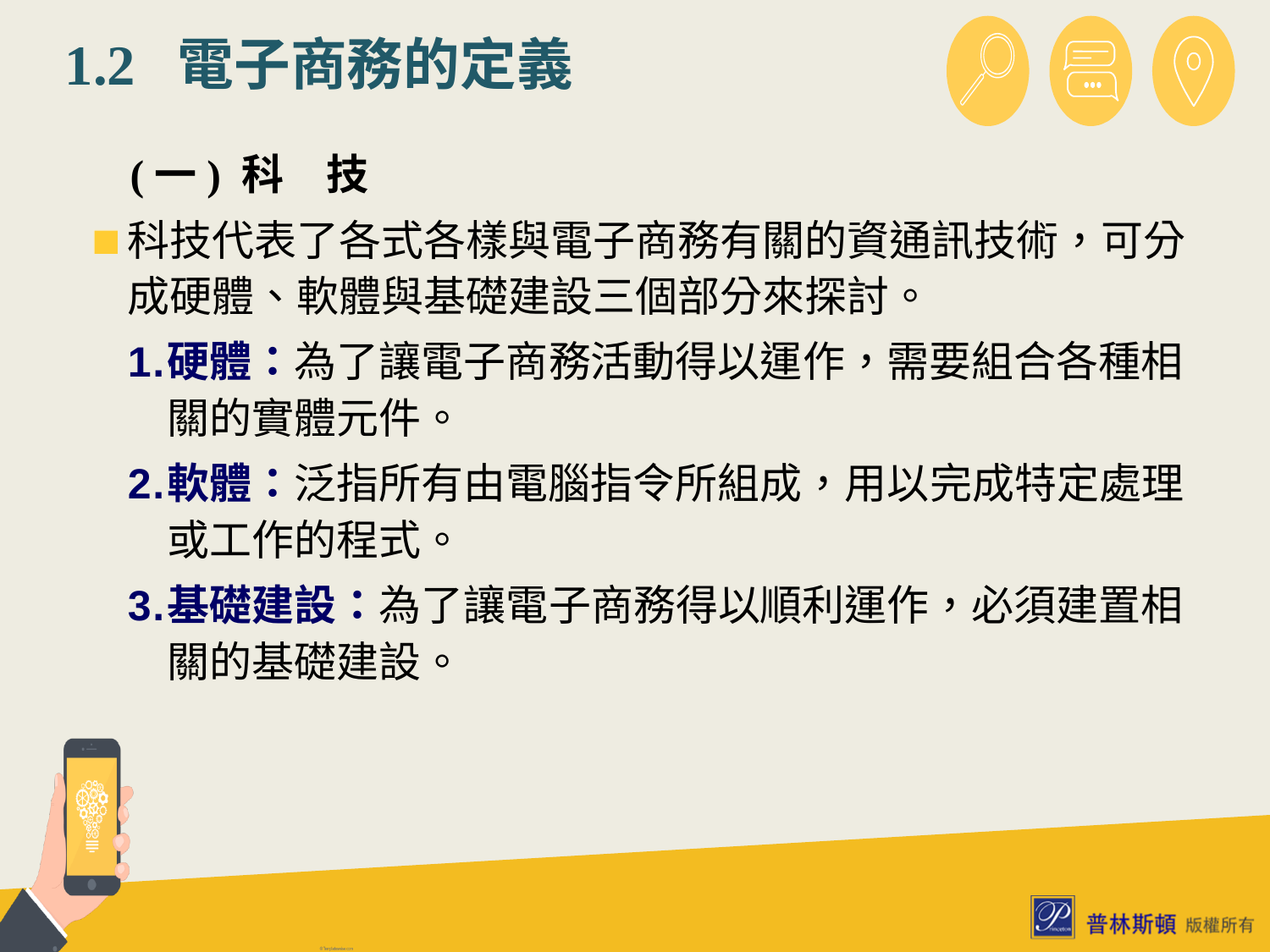

# 1.2  電子商務的定義
    (一) 科　技
科技代表了各式各樣與電子商務有關的資通訊技術，可分成硬體、軟體與基礎建設三個部分來探討。
硬體：為了讓電子商務活動得以運作，需要組合各種相關的實體元件。
軟體：泛指所有由電腦指令所組成，用以完成特定處理或工作的程式。
基礎建設：為了讓電子商務得以順利運作，必須建置相關的基礎建設。